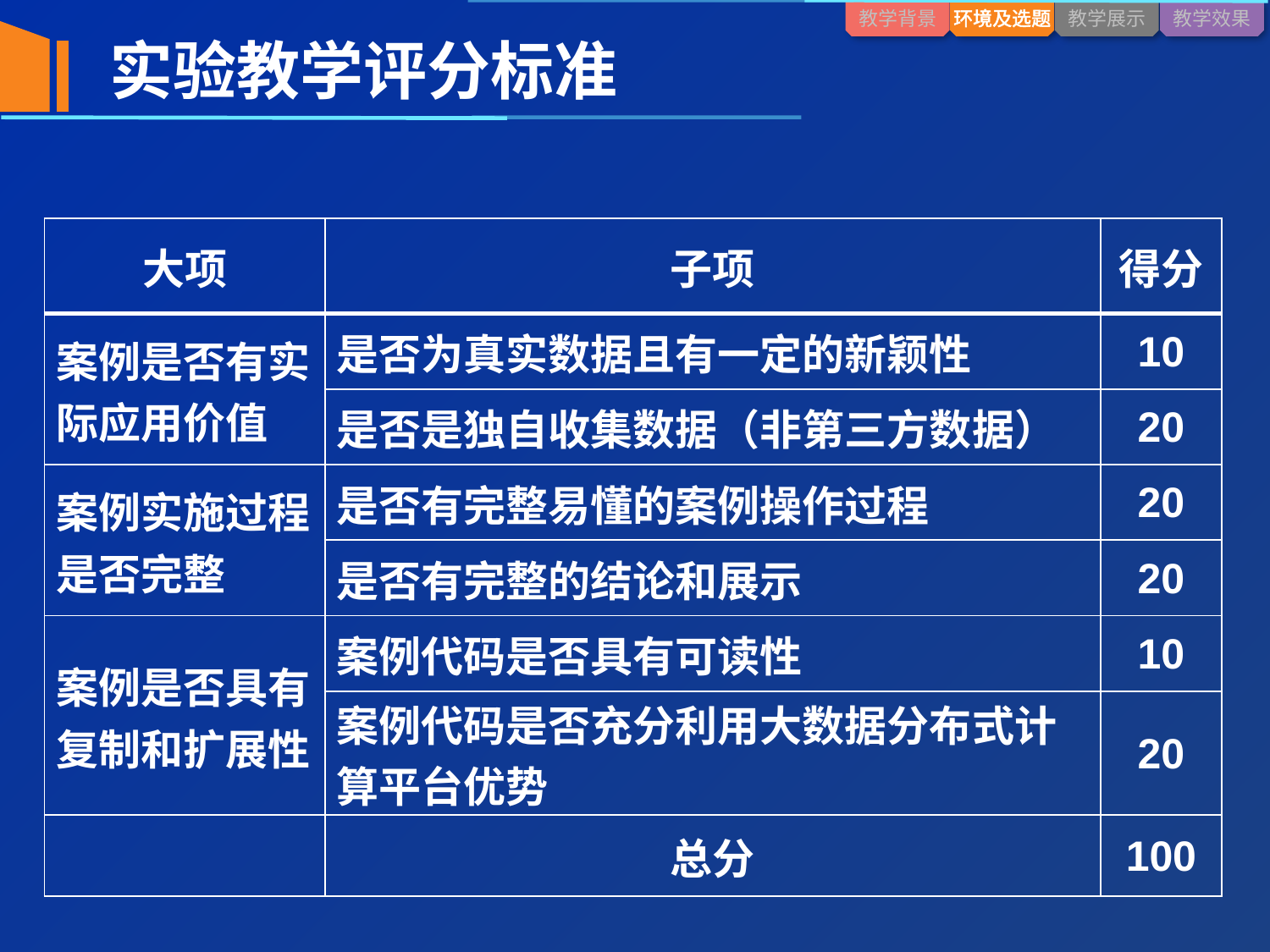

实验教学评分标准
| 大项 | 子项 | 得分 |
| --- | --- | --- |
| 案例是否有实际应用价值 | 是否为真实数据且有一定的新颖性 | 10 |
|  | 是否是独自收集数据（非第三方数据） | 20 |
| 案例实施过程是否完整 | 是否有完整易懂的案例操作过程 | 20 |
|  | 是否有完整的结论和展示 | 20 |
| 案例是否具有复制和扩展性 | 案例代码是否具有可读性 | 10 |
|  | 案例代码是否充分利用大数据分布式计算平台优势 | 20 |
|  | 总分 | 100 |